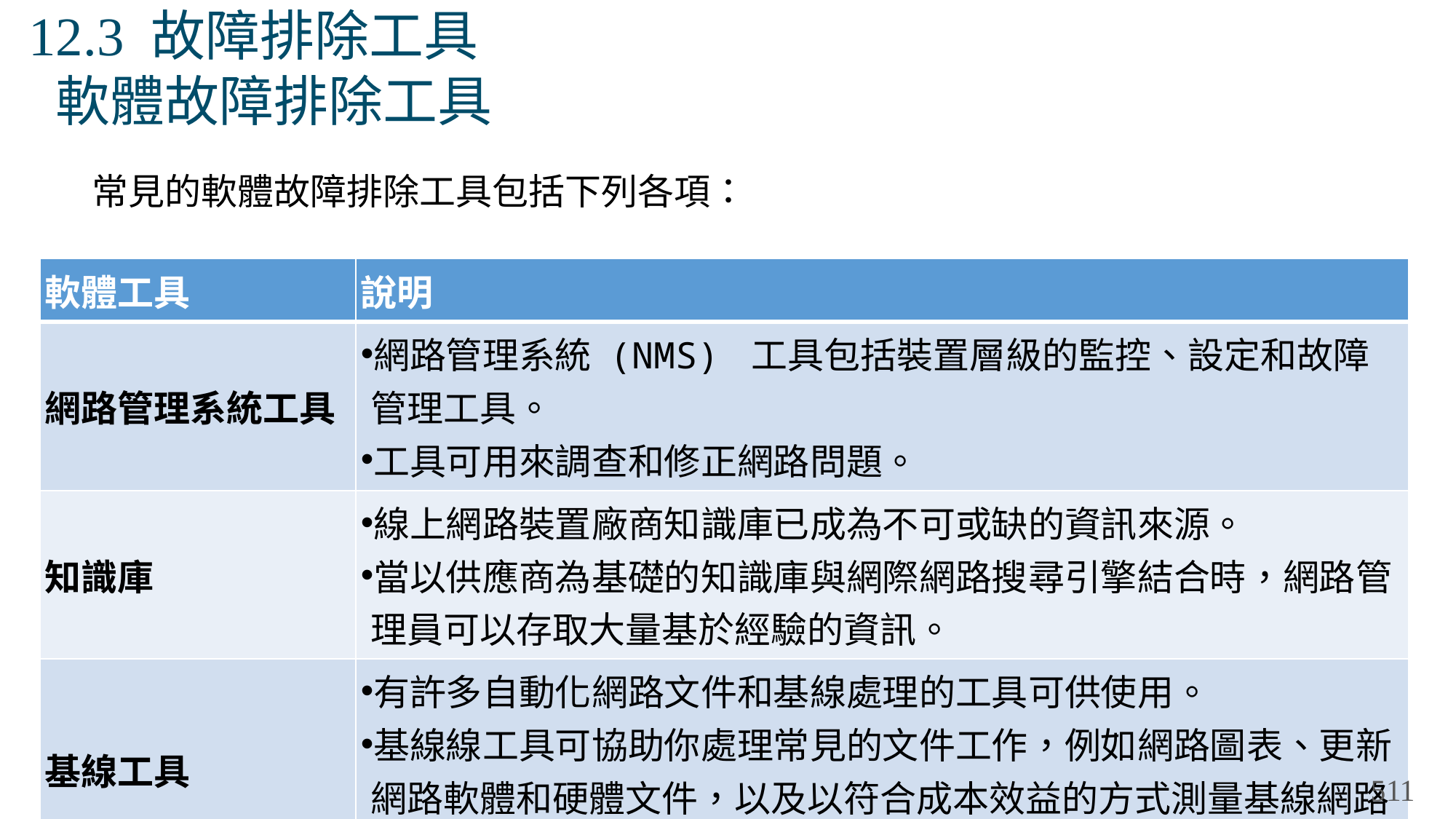

# 12.3 故障排除工具 軟體故障排除工具
常見的軟體故障排除工具包括下列各項：
| 軟體工具 | 說明 |
| --- | --- |
| 網路管理系統工具 | 網路管理系統 (NMS) 工具包括裝置層級的監控、設定和故障管理工具。 工具可用來調查和修正網路問題。 |
| 知識庫 | 線上網路裝置廠商知識庫已成為不可或缺的資訊來源。 當以供應商為基礎的知識庫與網際網路搜尋引擎結合時，網路管理員可以存取大量基於經驗的資訊。 |
| 基線工具 | 有許多自動化網路文件和基線處理的工具可供使用。 基線線工具可協助你處理常見的文件工作，例如網路圖表、更新網路軟體和硬體文件，以及以符合成本效益的方式測量基線網路頻寬的使用情況。 |
511